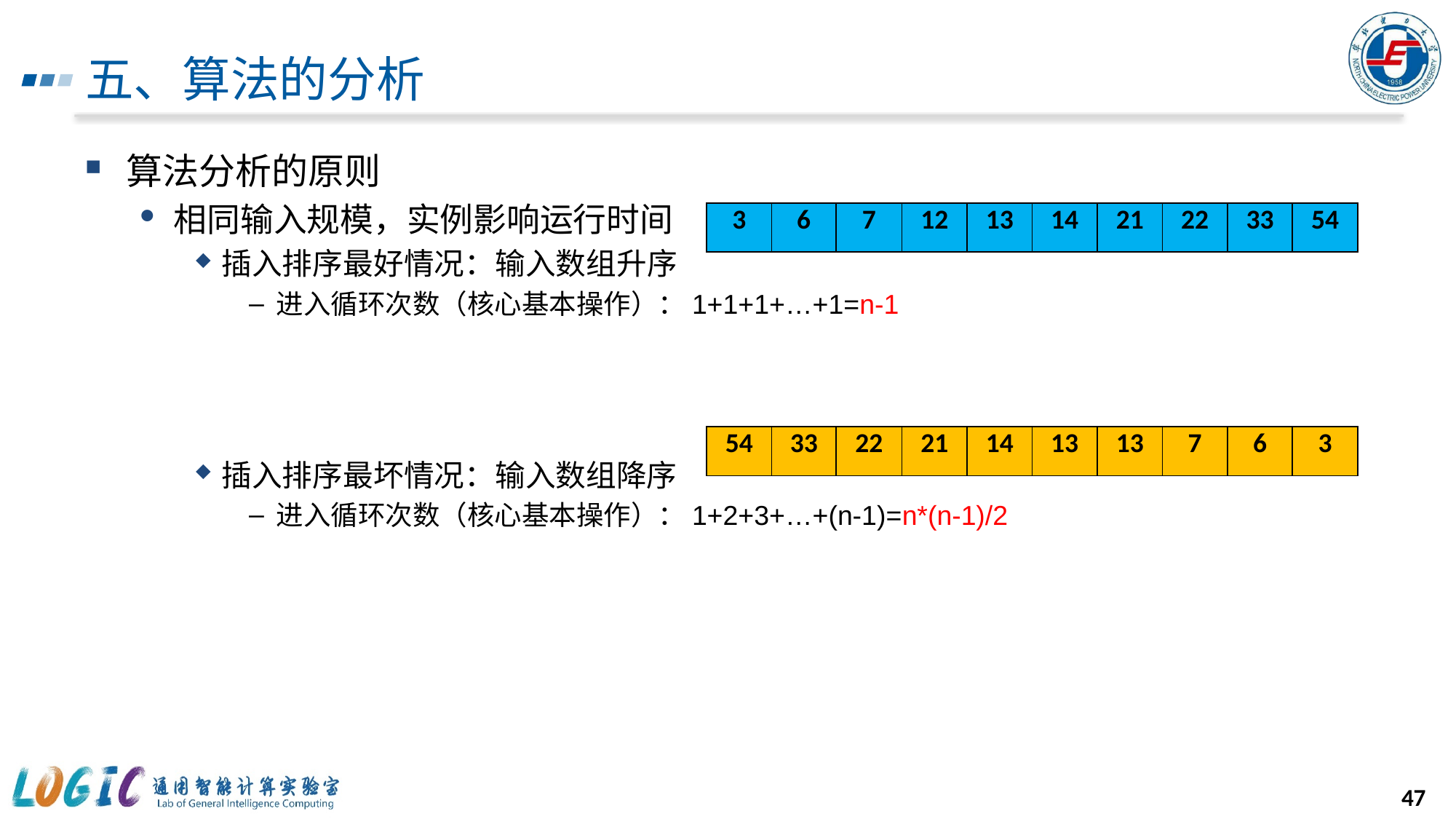

# 五、算法的分析
算法分析的原则
相同输入规模，实例影响运行时间
插入排序最好情况：输入数组升序
进入循环次数（核心基本操作）：1+1+1+…+1=n-1

插入排序最坏情况：输入数组降序
进入循环次数（核心基本操作）：1+2+3+…+(n-1)=n*(n-1)/2

| 3 | 6 | 7 | 12 | 13 | 14 | 21 | 22 | 33 | 54 |
| --- | --- | --- | --- | --- | --- | --- | --- | --- | --- |
| 54 | 33 | 22 | 21 | 14 | 13 | 13 | 7 | 6 | 3 |
| --- | --- | --- | --- | --- | --- | --- | --- | --- | --- |
47